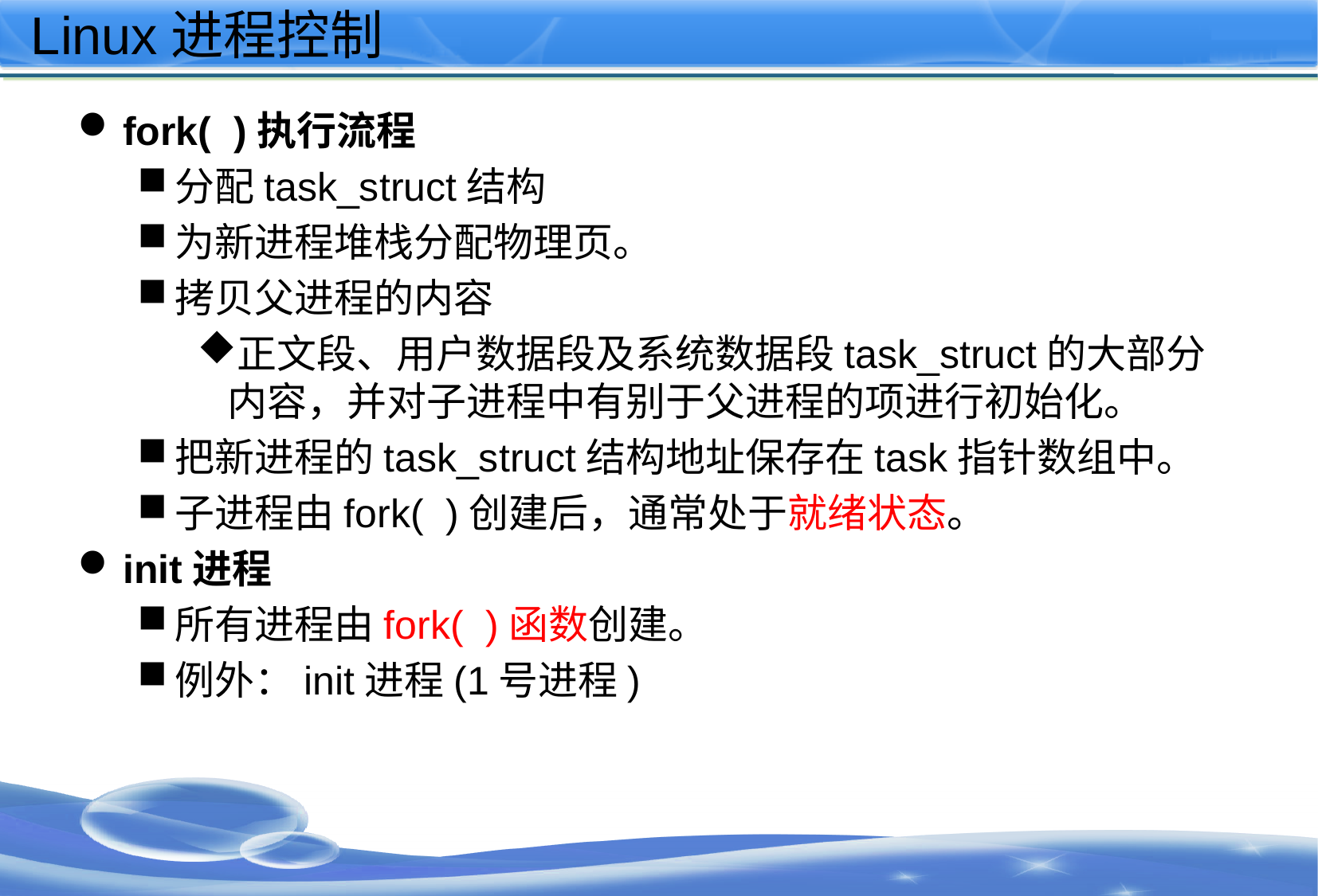

# Linux进程控制
fork(  )执行流程
分配task_struct结构
为新进程堆栈分配物理页。
拷贝父进程的内容
正文段、用户数据段及系统数据段task_struct的大部分内容，并对子进程中有别于父进程的项进行初始化。
把新进程的task_struct结构地址保存在task指针数组中。
子进程由fork(  )创建后，通常处于就绪状态。
init进程
所有进程由fork(  )函数创建。
例外：init进程(1号进程)